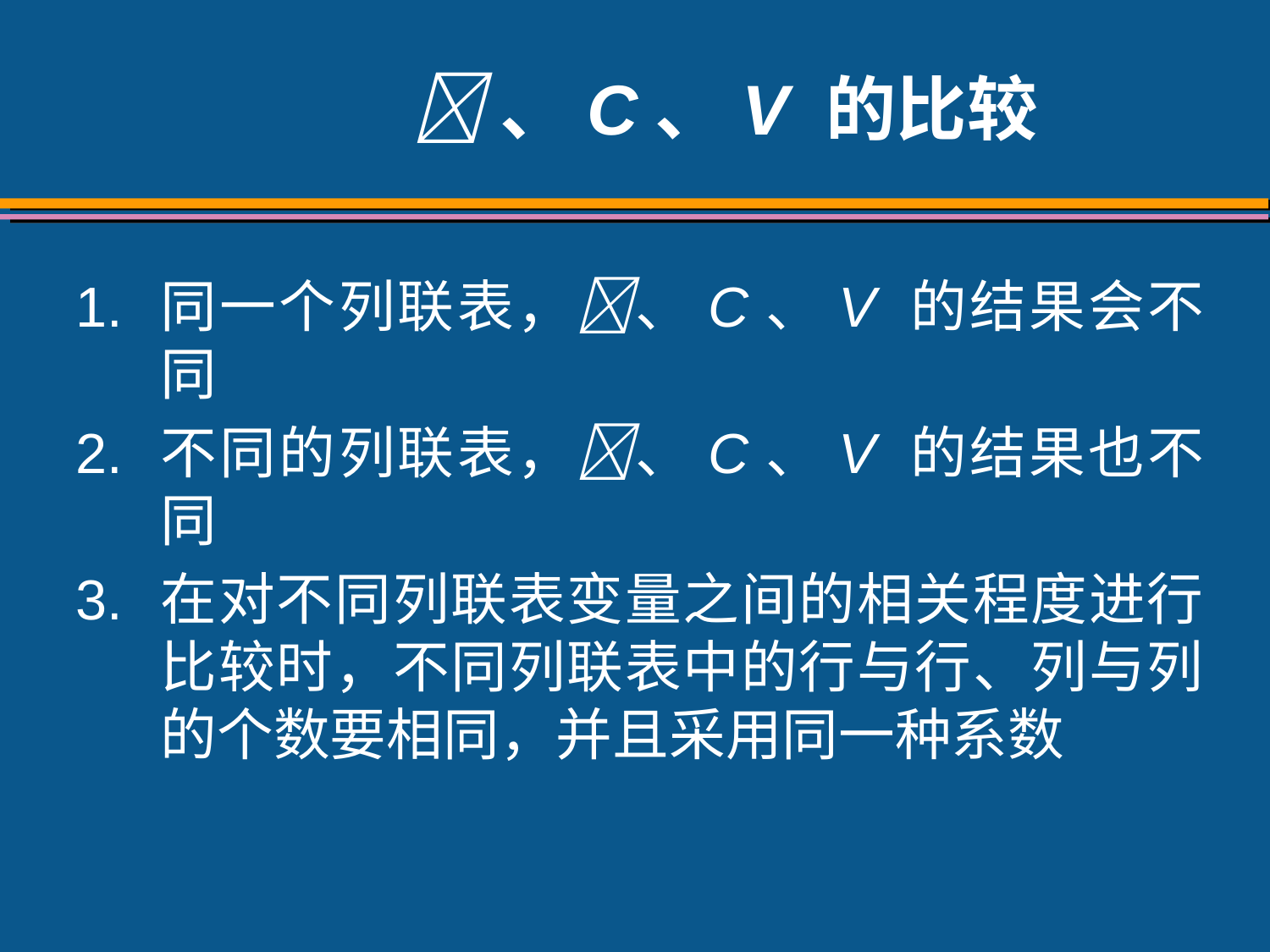

# ϕ、C、V 的比较
同一个列联表，ϕ、C、V 的结果会不同
不同的列联表，ϕ、C、V 的结果也不同
在对不同列联表变量之间的相关程度进行比较时，不同列联表中的行与行、列与列的个数要相同，并且采用同一种系数